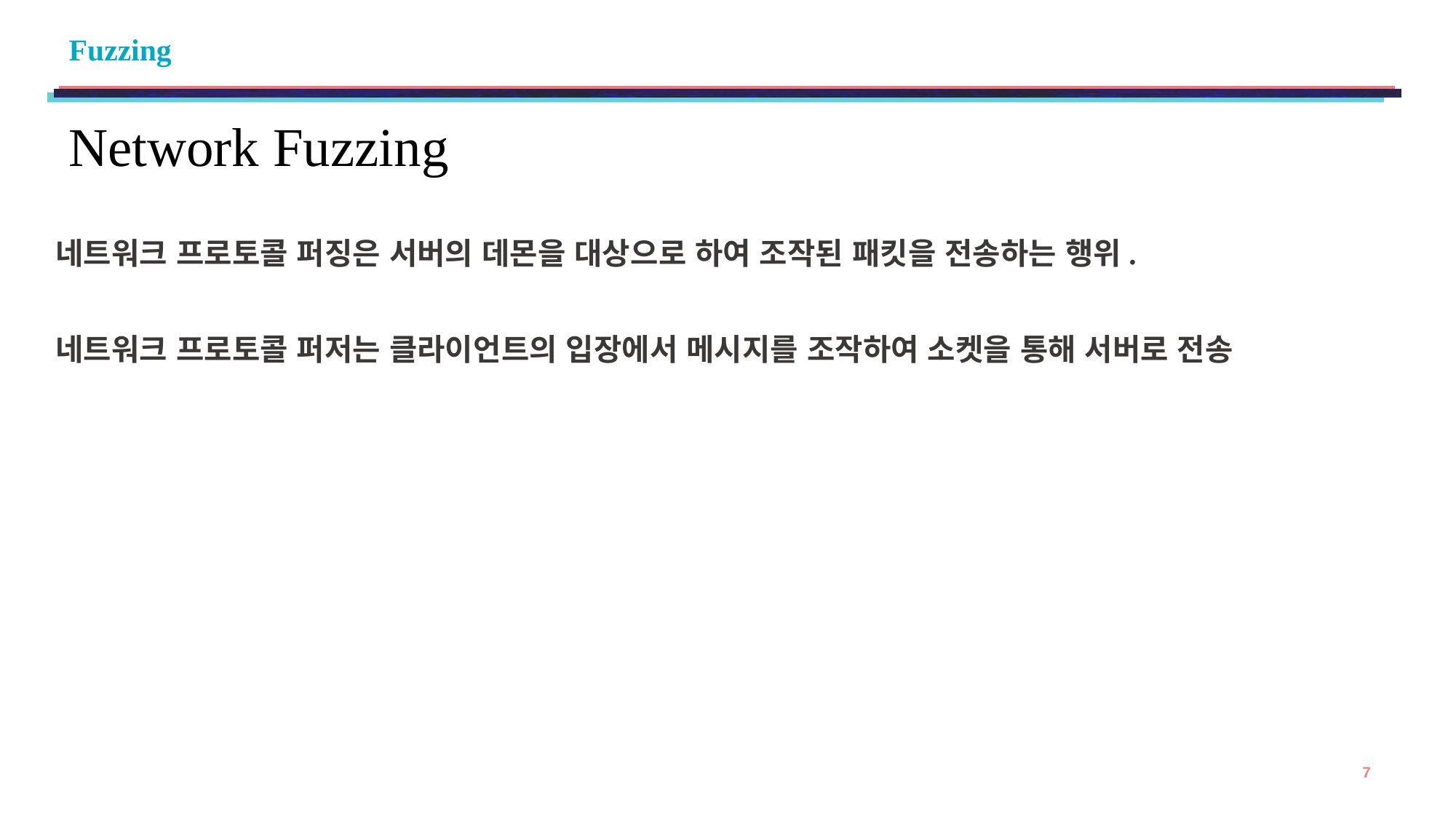

# Fuzzing
Network Fuzzing
네트워크 프로토콜 퍼징은 서버의 데몬을 대상으로 하여 조작된 패킷을 전송하는 행위.

네트워크 프로토콜 퍼저는 클라이언트의 입장에서 메시지를 조작하여 소켓을 통해 서버로 전송